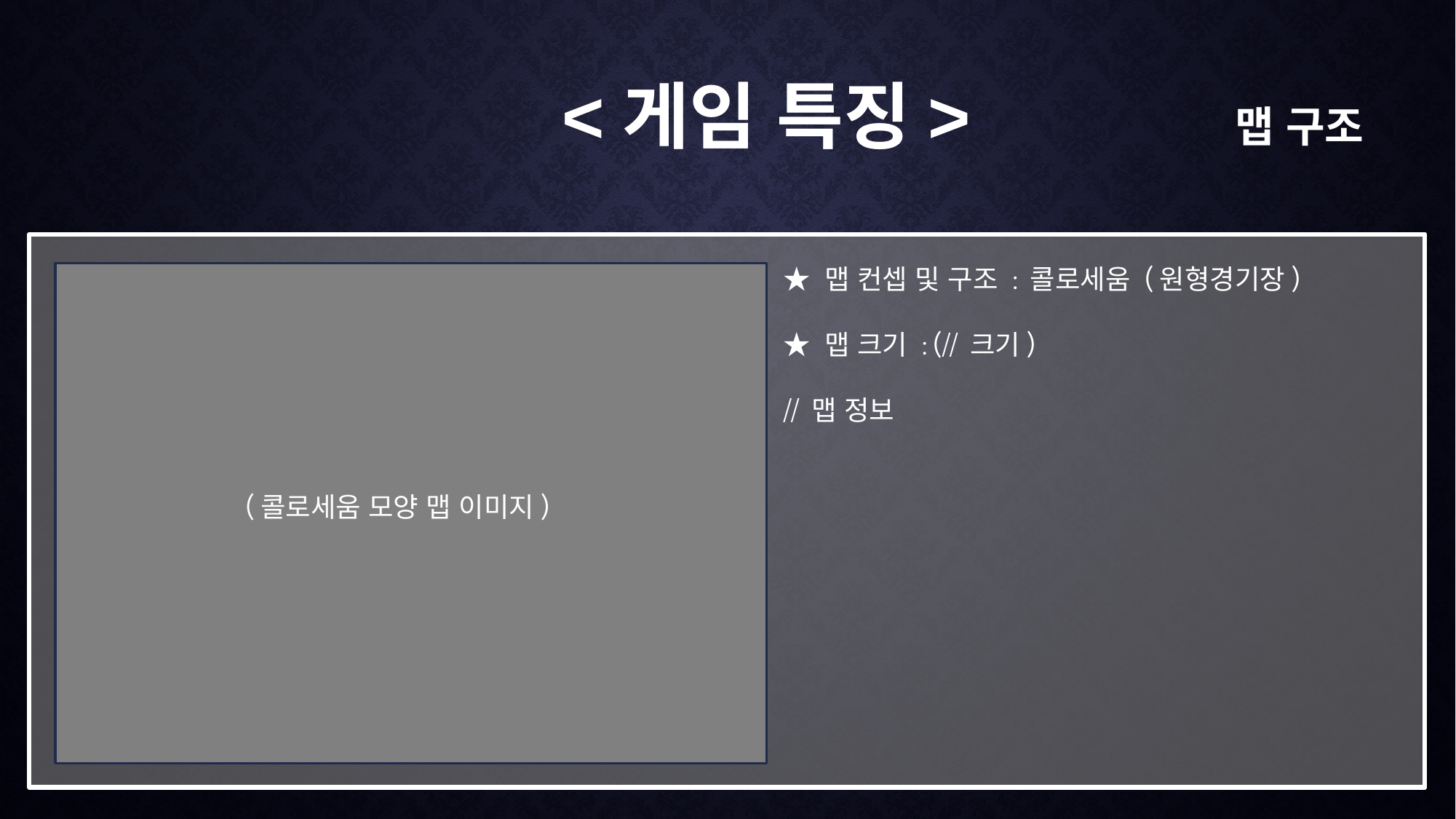

<게임 특징>
맵 구조
★ 맵 컨셉 및 구조 : 콜로세움 (원형경기장)

★ 맵 크기 : (// 크기)

// 맵 정보

(콜로세움 모양 맵 이미지)